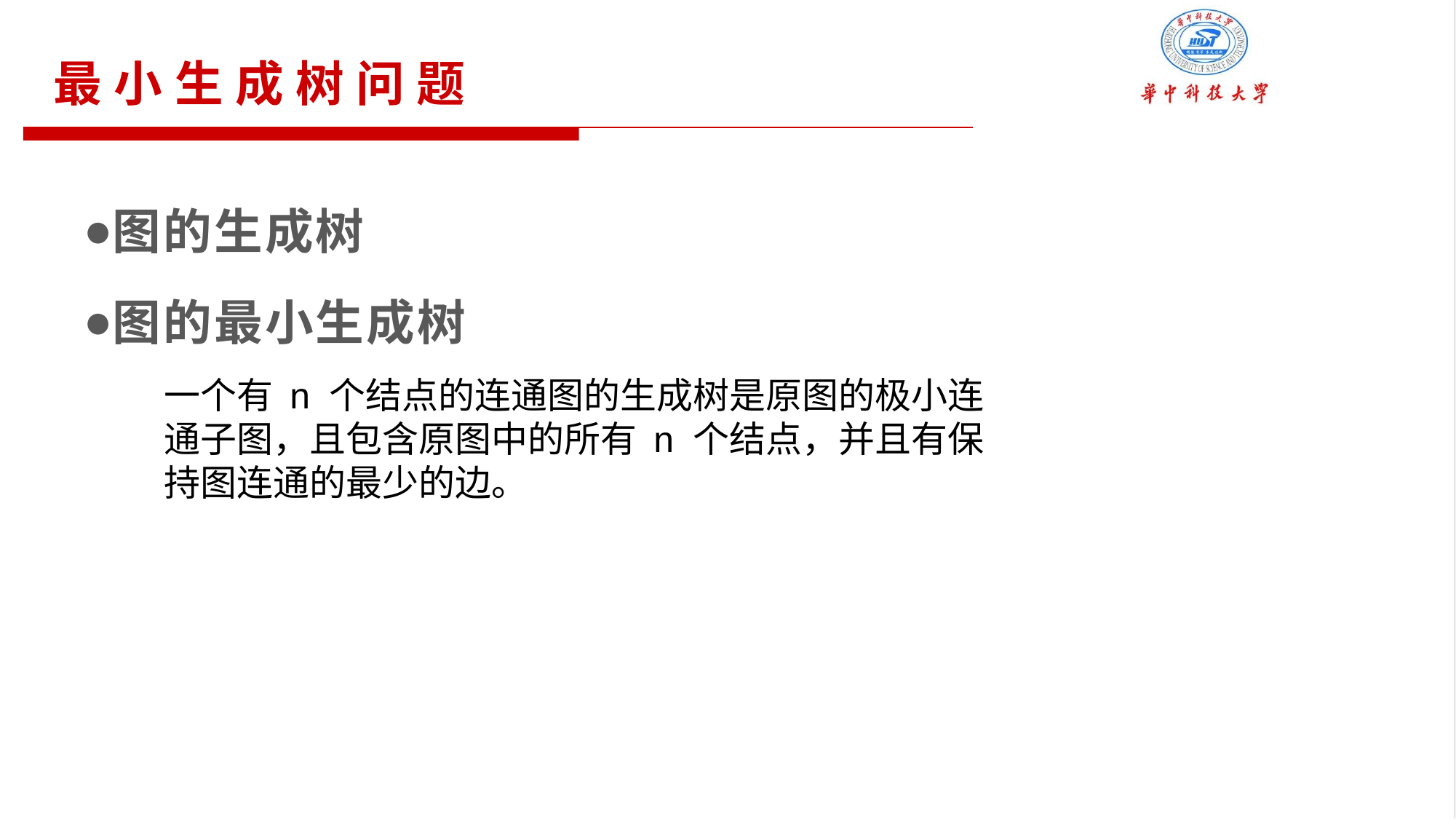

最小生成树问题

图的生成树
图的最小生成树
一个有 n 个结点的连通图的生成树是原图的极小连通子图，且包含原图中的所有 n 个结点，并且有保持图连通的最少的边。